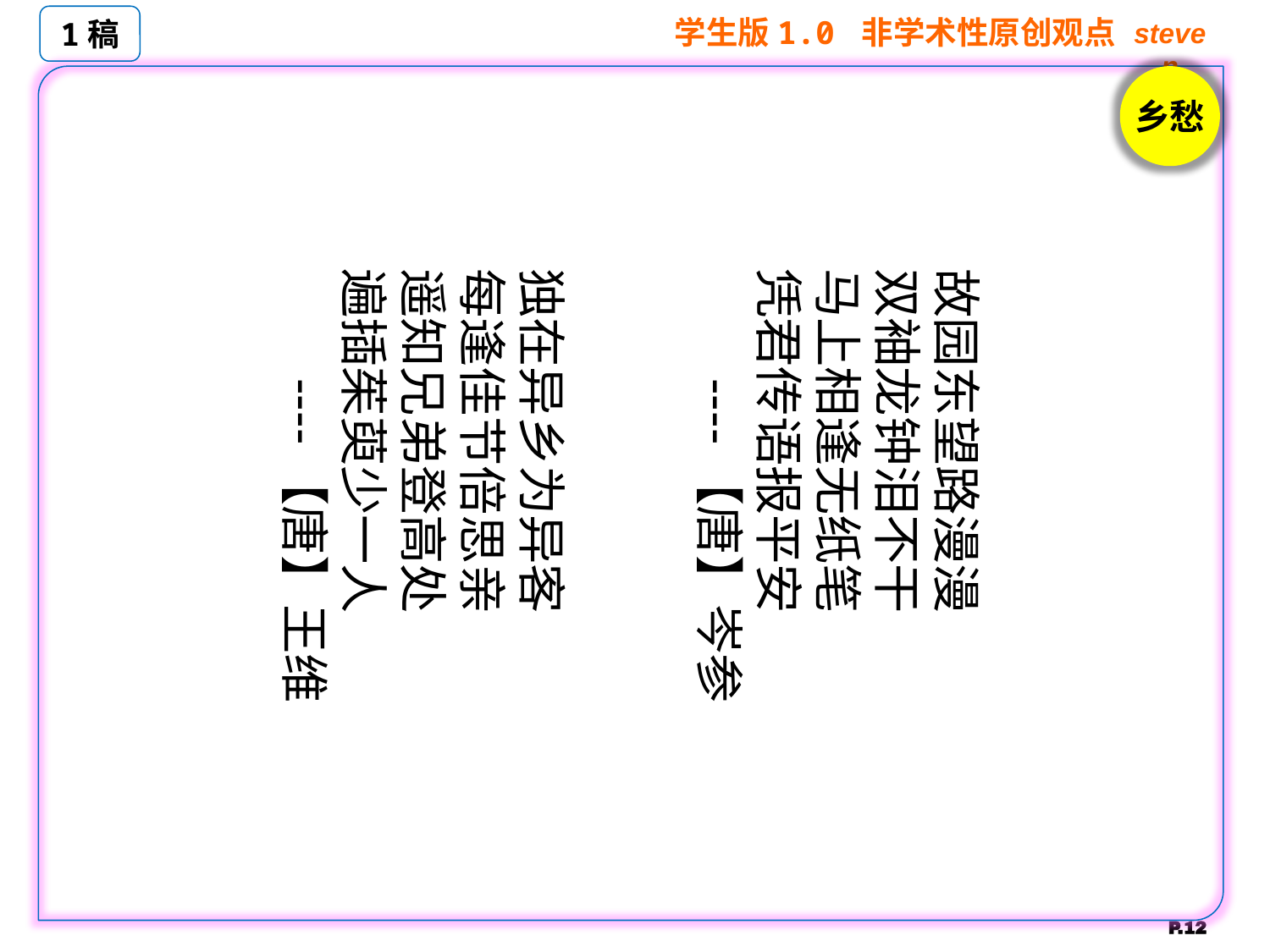

1稿
乡愁
故园东望路漫漫
双袖龙钟泪不干
马上相逢无纸笔
凭君传语报平安
        ----【唐】岑参

独在异乡为异客
每逢佳节倍思亲
遥知兄弟登高处
遍插茱萸少一人
        ----【唐】王维